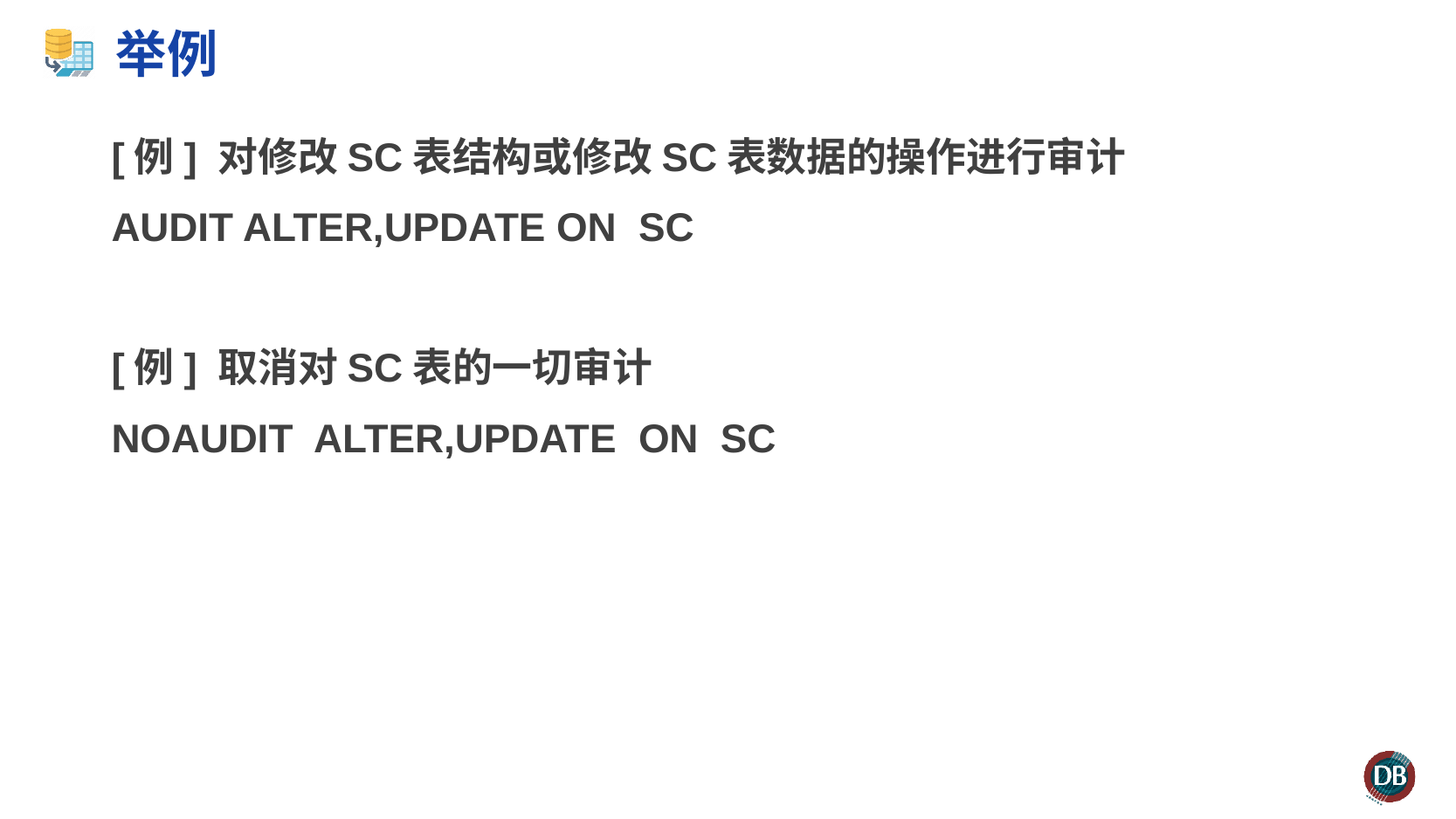

# 举例
[例] 对修改SC表结构或修改SC表数据的操作进行审计
AUDIT ALTER,UPDATE ON  SC

[例] 取消对SC表的一切审计
NOAUDIT  ALTER,UPDATE  ON  SC